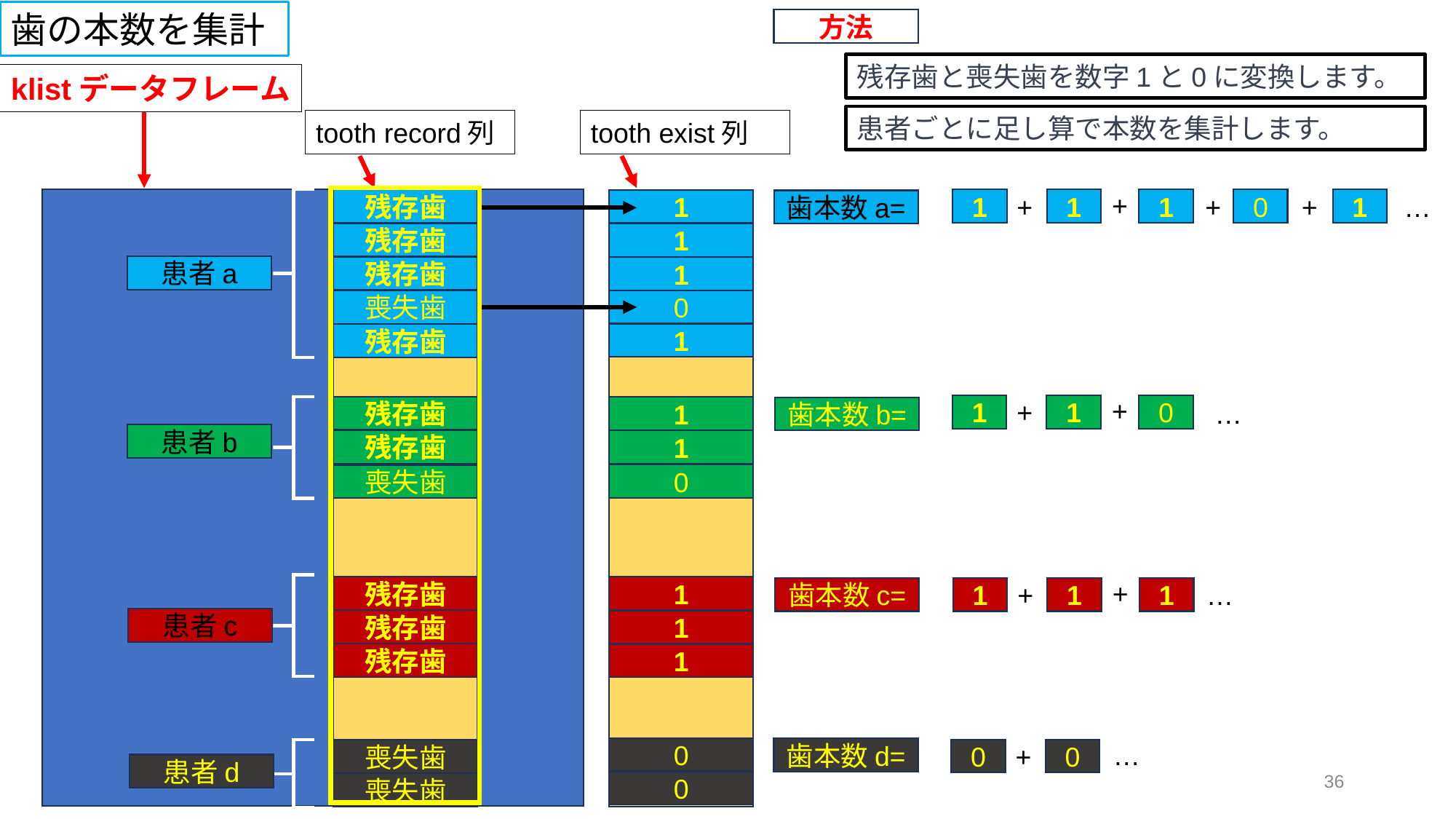

歯の本数を集計
方法
残存歯と喪失歯を数字1と0に変換します。
klistデータフレーム
患者ごとに足し算で本数を集計します。
tooth record列
tooth exist列
+

+
+
+
1
…

残存歯
1
1
1
0

1
歯本数a=
残存歯
1
患者a
残存歯
1
0
喪失歯
1
残存歯
+
+
1
1
0

残存歯
…
1
歯本数b=
患者b
残存歯
1
0
喪失歯

+
残存歯
1
歯本数c=
+
…
1
1
1
患者c
残存歯
1
残存歯
1
…
0
歯本数d=
+
0
0

喪失歯
患者d
36
0
喪失歯